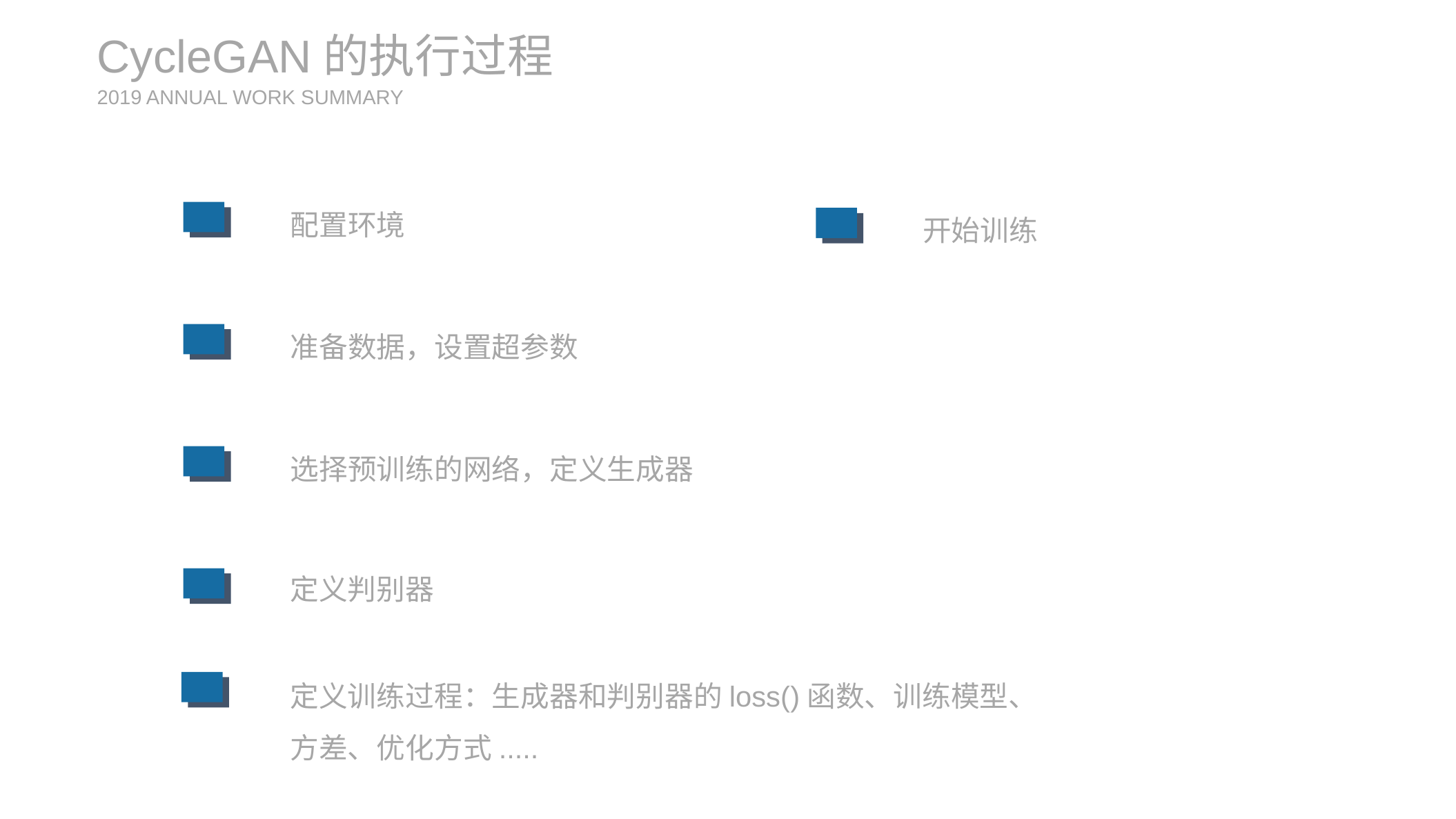

CycleGAN的执行过程
2019 ANNUAL WORK SUMMARY
配置环境

开始训练

准备数据，设置超参数

选择预训练的网络，定义生成器

定义判别器

定义训练过程：生成器和判别器的loss()函数、训练模型、方差、优化方式.....